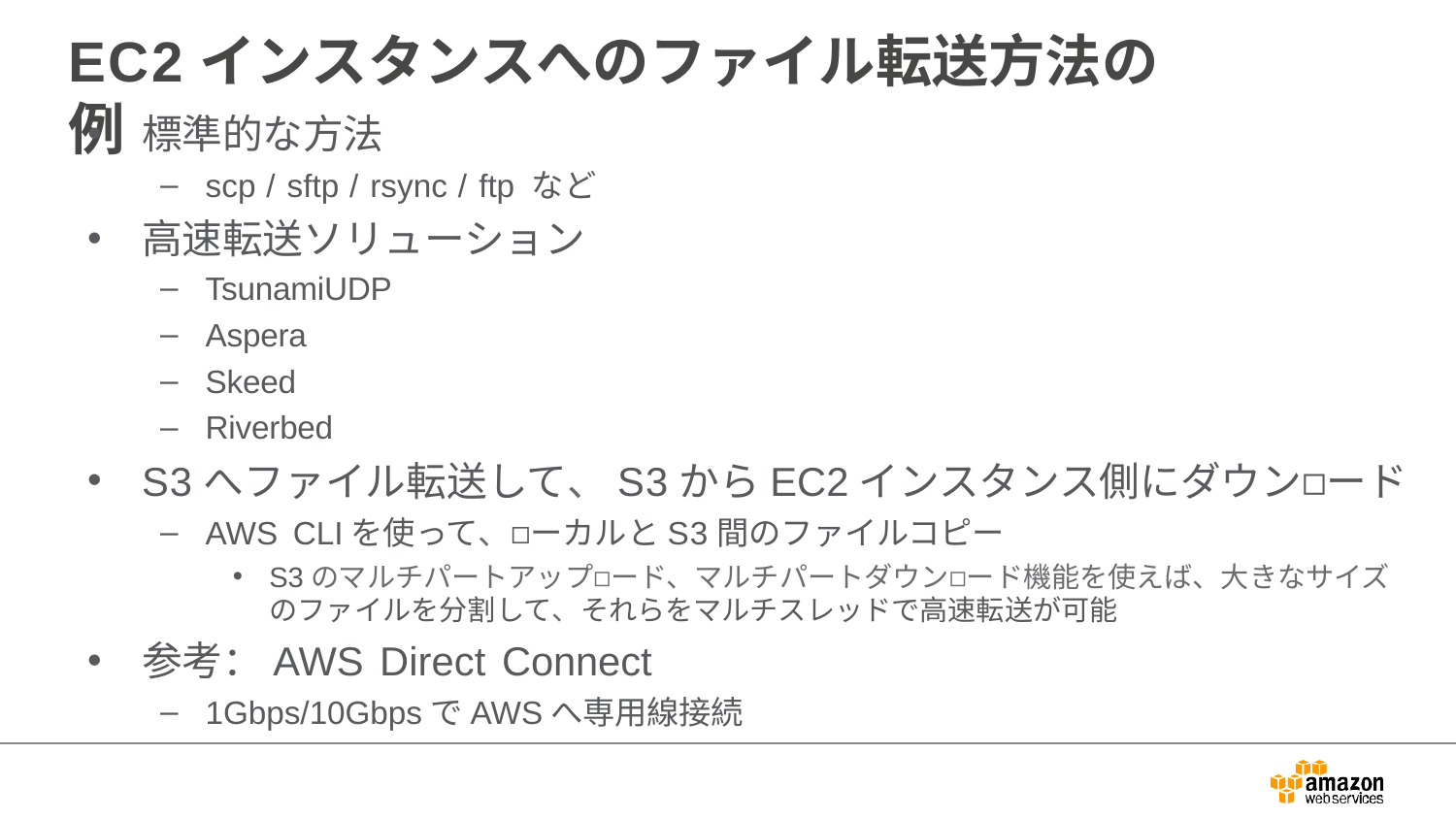

# EC2インスタンスへのファイル転送方法の例
標準的な方法
scp / sftp / rsync / ftp など
高速転送ソリューション
TsunamiUDP
Aspera
Skeed
Riverbed
S3へファイル転送して、S3からEC2インスタンス側にダウン◻ード
AWS CLIを使って、◻ーカルとS3間のファイルコピー
S3のマルチパートアップ◻ード、マルチパートダウン◻ード機能を使えば、大きなサイズのファイルを分割して、それらをマルチスレッドで高速転送が可能
参考：AWS Direct Connect
1Gbps/10GbpsでAWSへ専用線接続